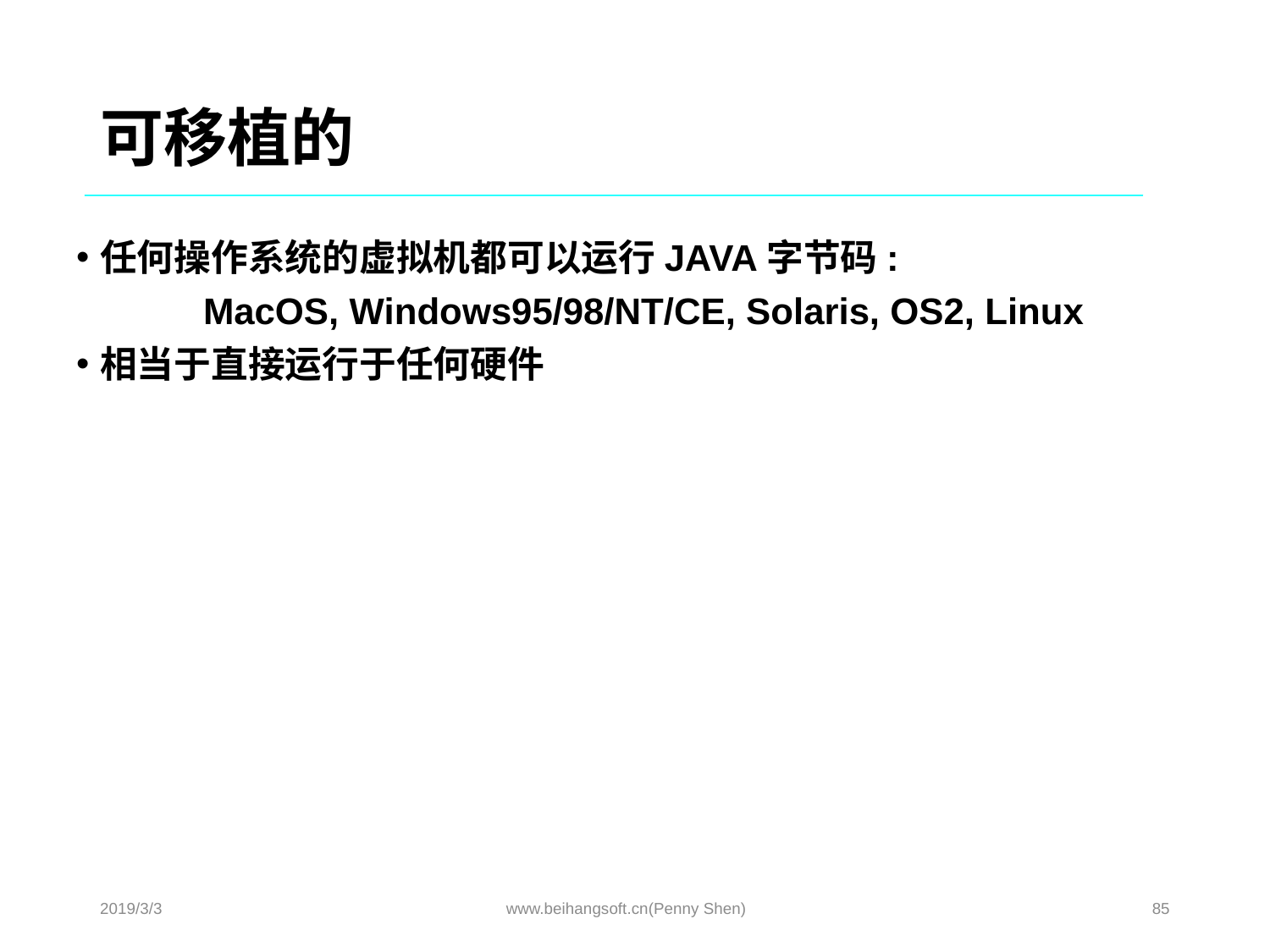

# 可移植的

任何操作系统的虚拟机都可以运行JAVA字节码:
	MacOS, Windows95/98/NT/CE, Solaris, OS2, Linux
相当于直接运行于任何硬件
2019/3/3
www.beihangsoft.cn(Penny Shen)
85